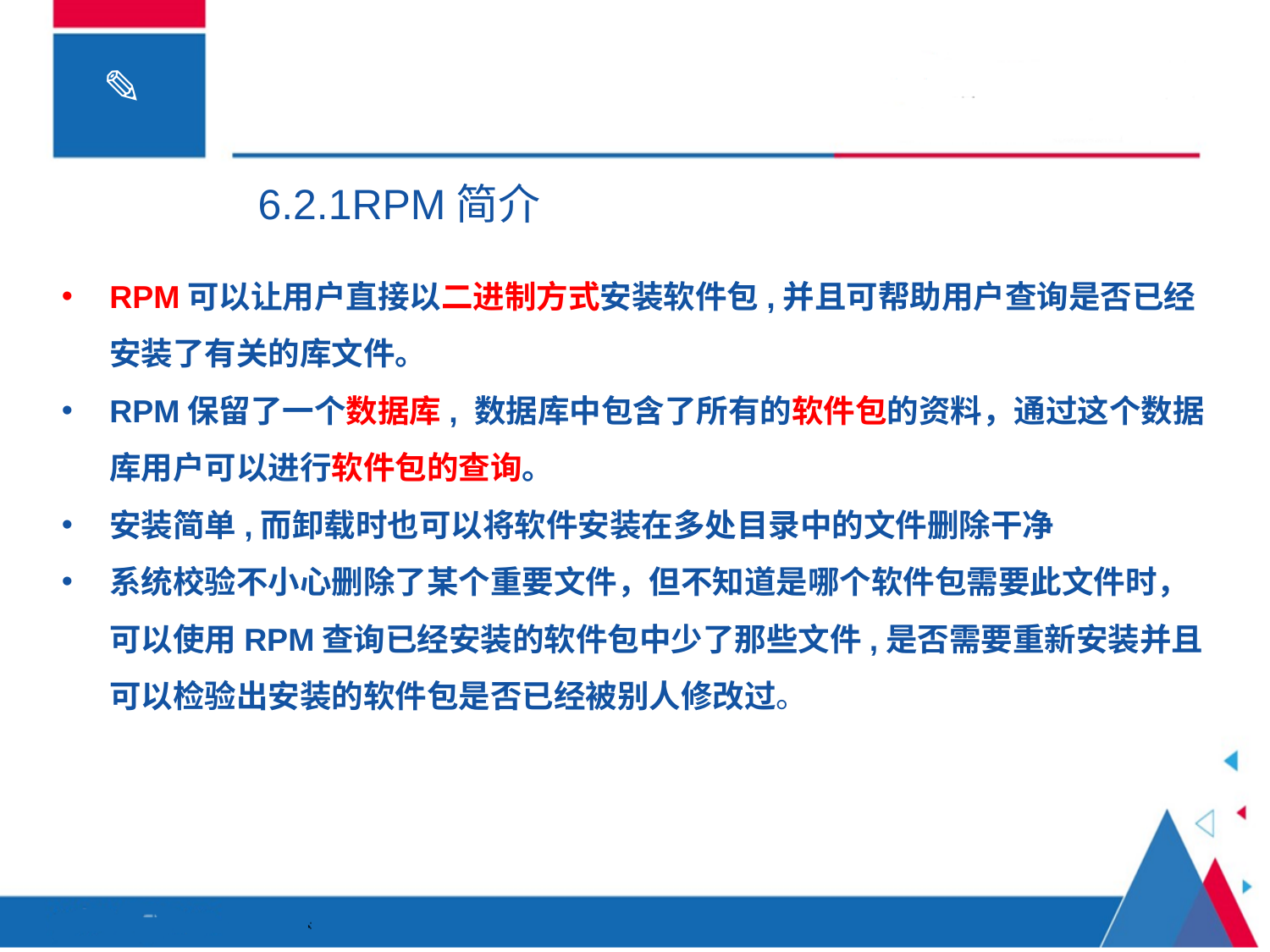

6.2.1RPM简介
RPM可以让用户直接以二进制方式安装软件包,并且可帮助用户查询是否已经安装了有关的库文件。
RPM保留了一个数据库, 数据库中包含了所有的软件包的资料，通过这个数据库用户可以进行软件包的查询。
安装简单,而卸载时也可以将软件安装在多处目录中的文件删除干净
系统校验不小心删除了某个重要文件，但不知道是哪个软件包需要此文件时，可以使用RPM查询已经安装的软件包中少了那些文件,是否需要重新安装并且可以检验出安装的软件包是否已经被别人修改过。